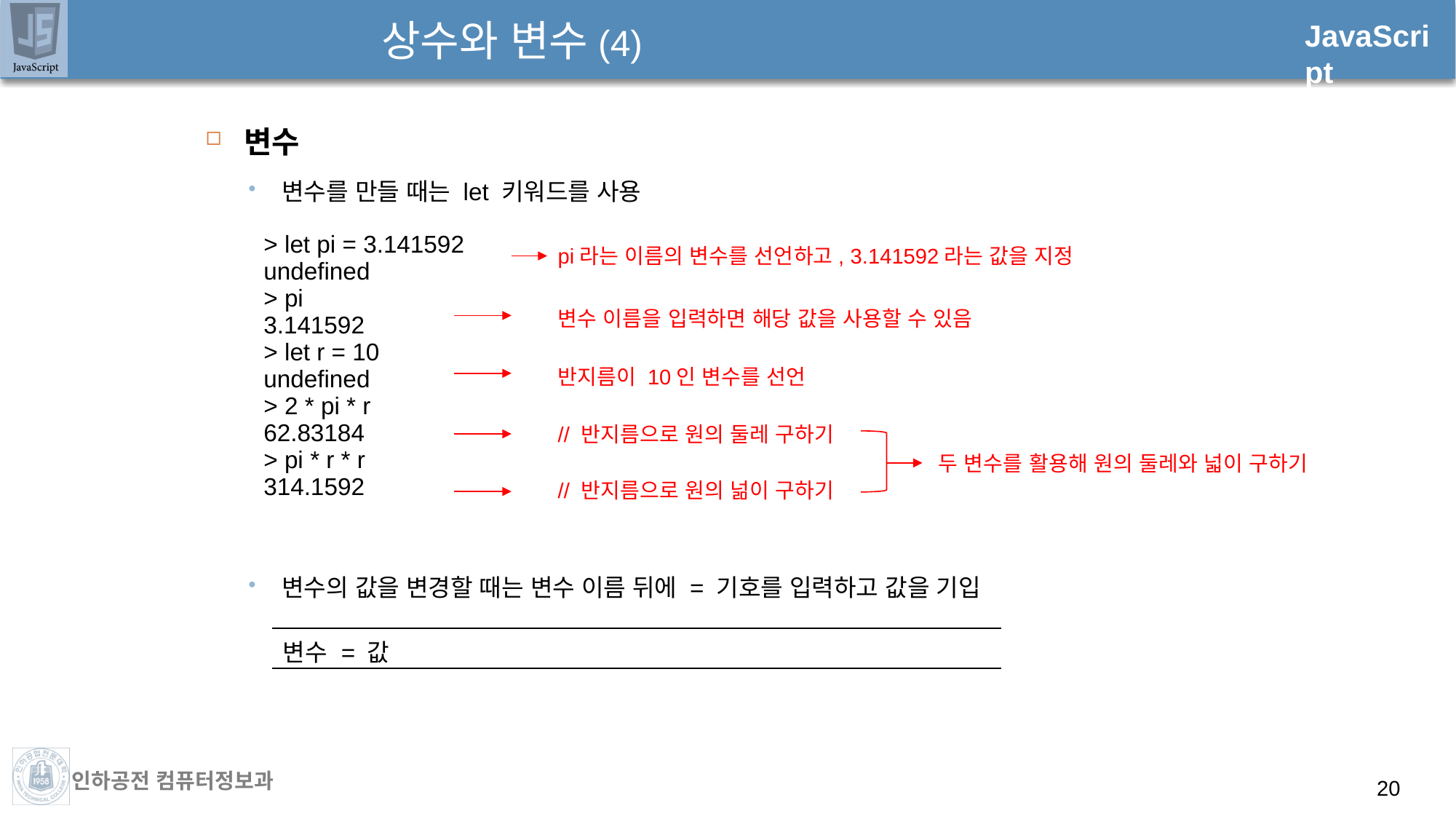

# 상수와 변수(4)
변수
변수를 만들 때는 let 키워드를 사용

변수의 값을 변경할 때는 변수 이름 뒤에 = 기호를 입력하고 값을 기입

| > let pi = 3.141592 undefined > pi 3.141592 > let r = 10 undefined > 2 \* pi \* r 62.83184 > pi \* r \* r 314.1592 |
| --- |
pi라는 이름의 변수를 선언하고, 3.141592라는 값을 지정
변수 이름을 입력하면 해당 값을 사용할 수 있음
반지름이 10인 변수를 선언
// 반지름으로 원의 둘레 구하기

두 변수를 활용해 원의 둘레와 넓이 구하기
// 반지름으로 원의 넒이 구하기
| 변수 = 값 |
| --- |